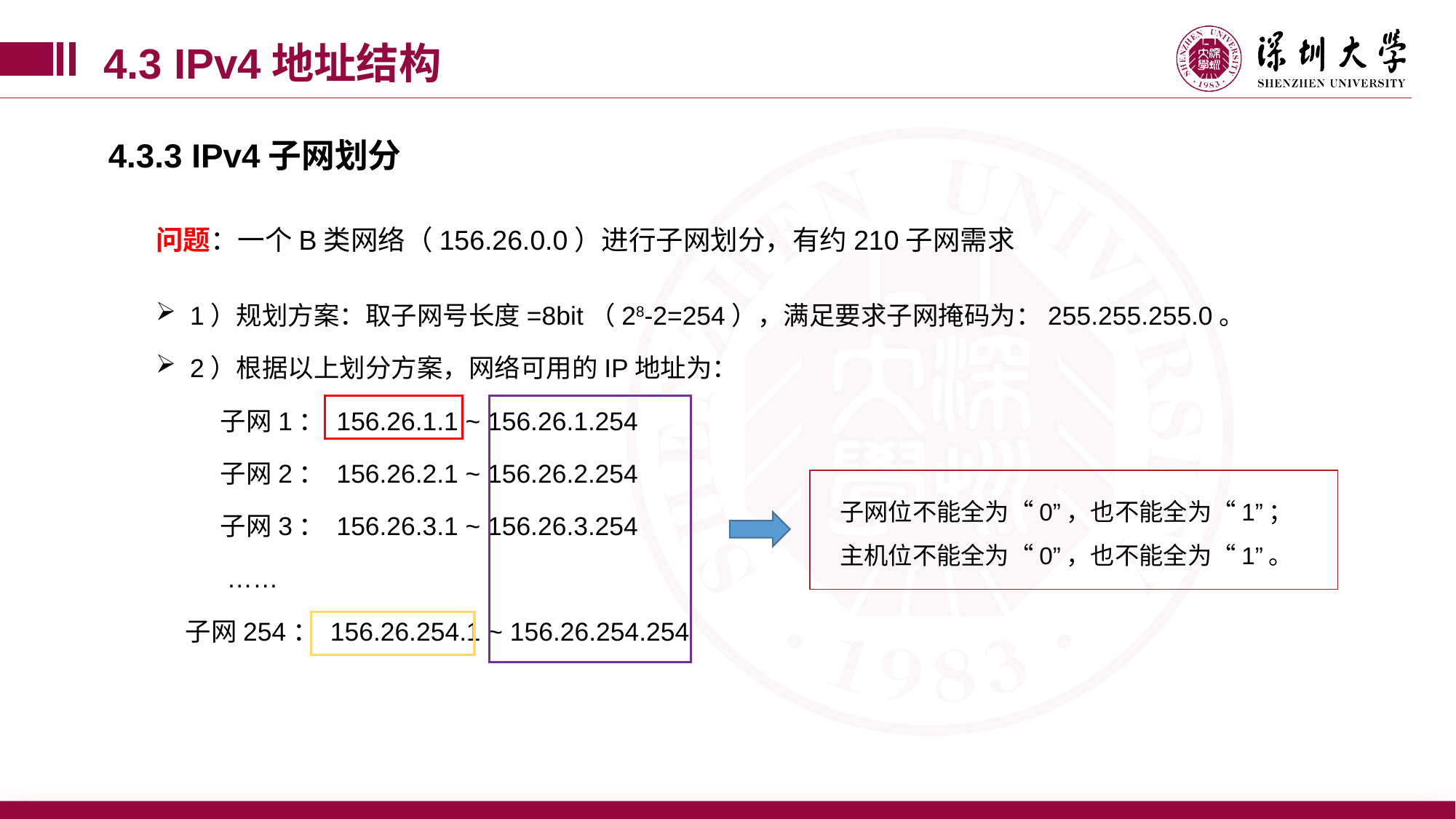

4.3 IPv4地址结构

4.3.3 IPv4子网划分
问题：一个B类网络（156.26.0.0）进行子网划分，有约210子网需求
1）规划方案：取子网号长度=8bit（28-2=254），满足要求子网掩码为：255.255.255.0。
2）根据以上划分方案，网络可用的IP地址为：
          子网1： 156.26.1.1 ~ 156.26.1.254
          子网2： 156.26.2.1 ~ 156.26.2.254
          子网3： 156.26.3.1 ~ 156.26.3.254
          ……
    子网254： 156.26.254.1 ~ 156.26.254.254

子网位不能全为“0”，也不能全为“1”；
主机位不能全为“0”，也不能全为“1”。